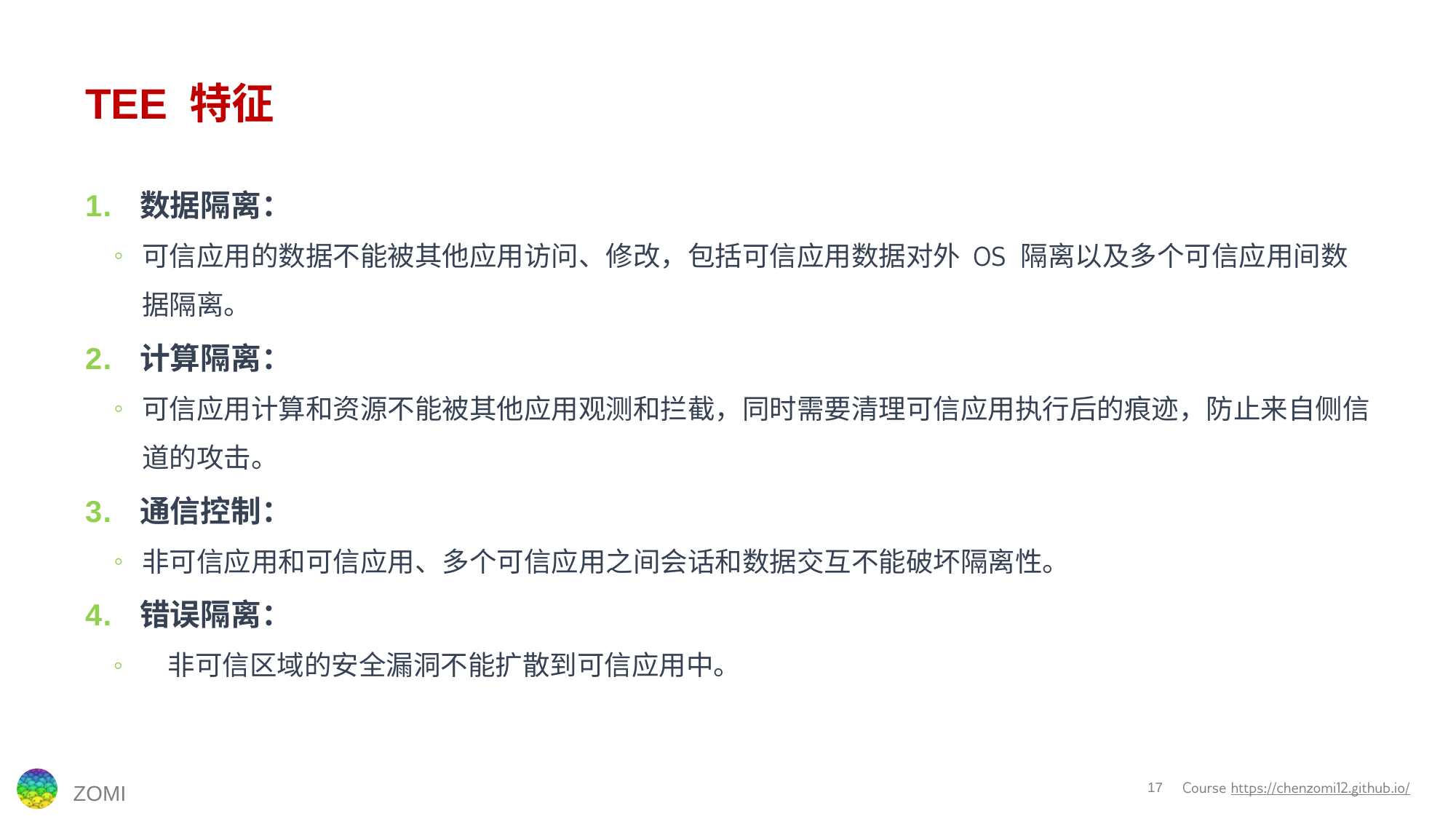

# TEE 特征
数据隔离：
可信应用的数据不能被其他应用访问、修改，包括可信应用数据对外 OS 隔离以及多个可信应用间数据隔离。
计算隔离：
可信应用计算和资源不能被其他应用观测和拦截，同时需要清理可信应用执行后的痕迹，防止来自侧信道的攻击。
通信控制：
非可信应用和可信应用、多个可信应用之间会话和数据交互不能破坏隔离性。
错误隔离：
非可信区域的安全漏洞不能扩散到可信应用中。